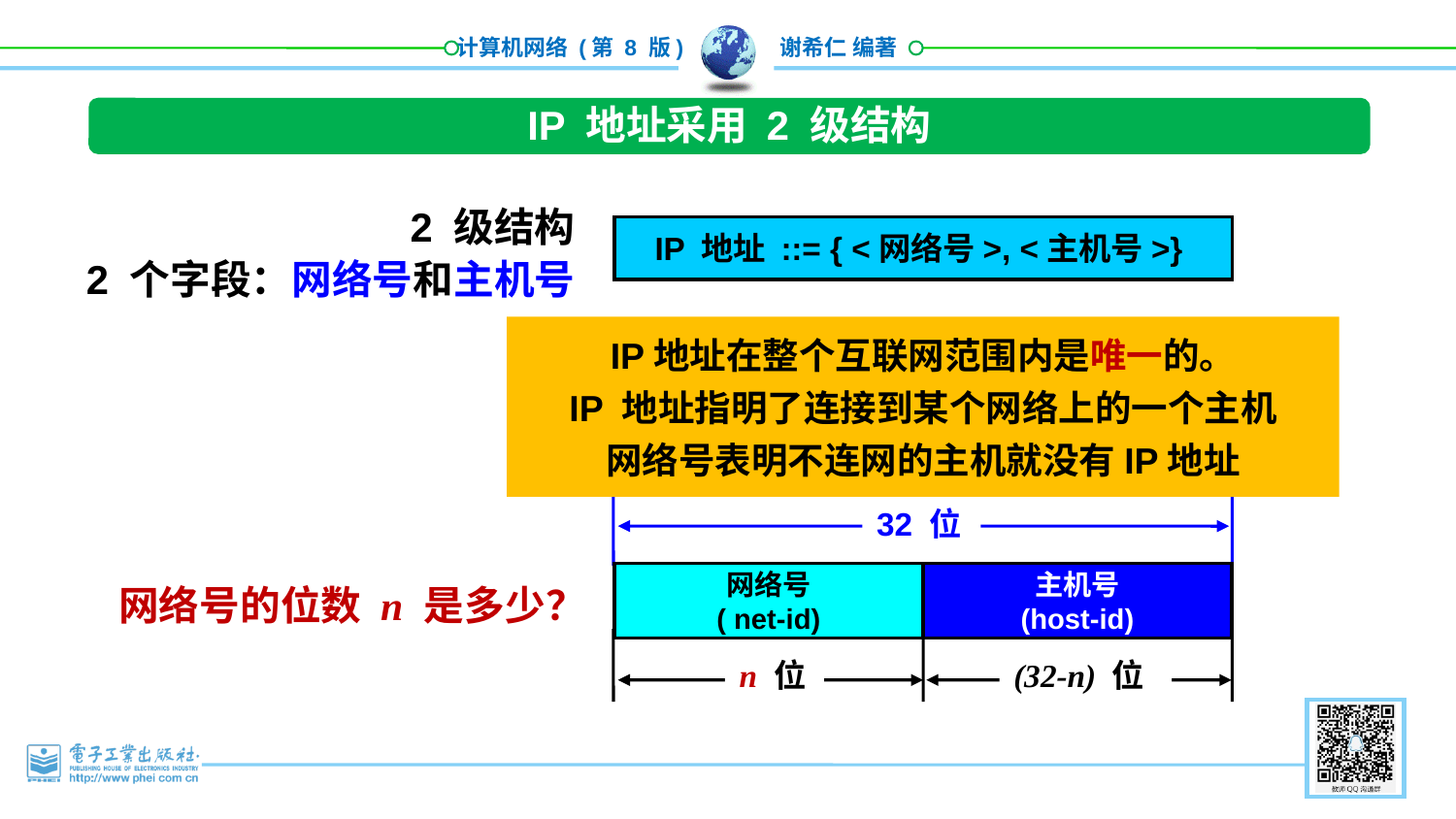

IP 地址采用 2 级结构

2 级结构
2 个字段：网络号和主机号
IP 地址 ::= { <网络号>, <主机号>}
IP地址在整个互联网范围内是唯一的。
IP 地址指明了连接到某个网络上的一个主机
网络号表明不连网的主机就没有IP地址

32 位

网络号
( net-id)
主机号
(host-id)

n 位
(32-n) 位

网络号的位数 n 是多少？